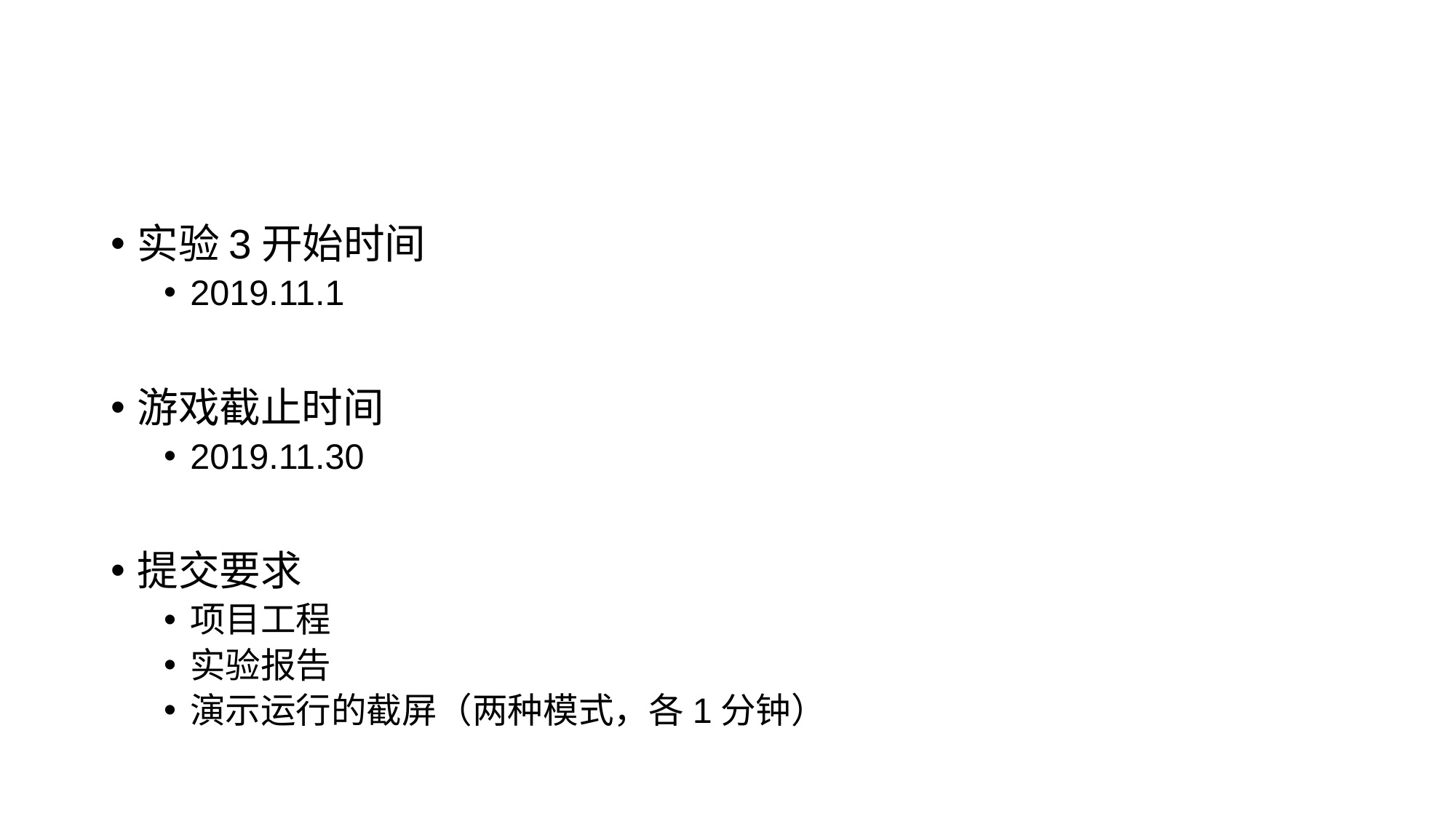

#
实验3开始时间
2019.11.1

游戏截止时间
2019.11.30

提交要求
项目工程
实验报告
演示运行的截屏（两种模式，各1分钟）